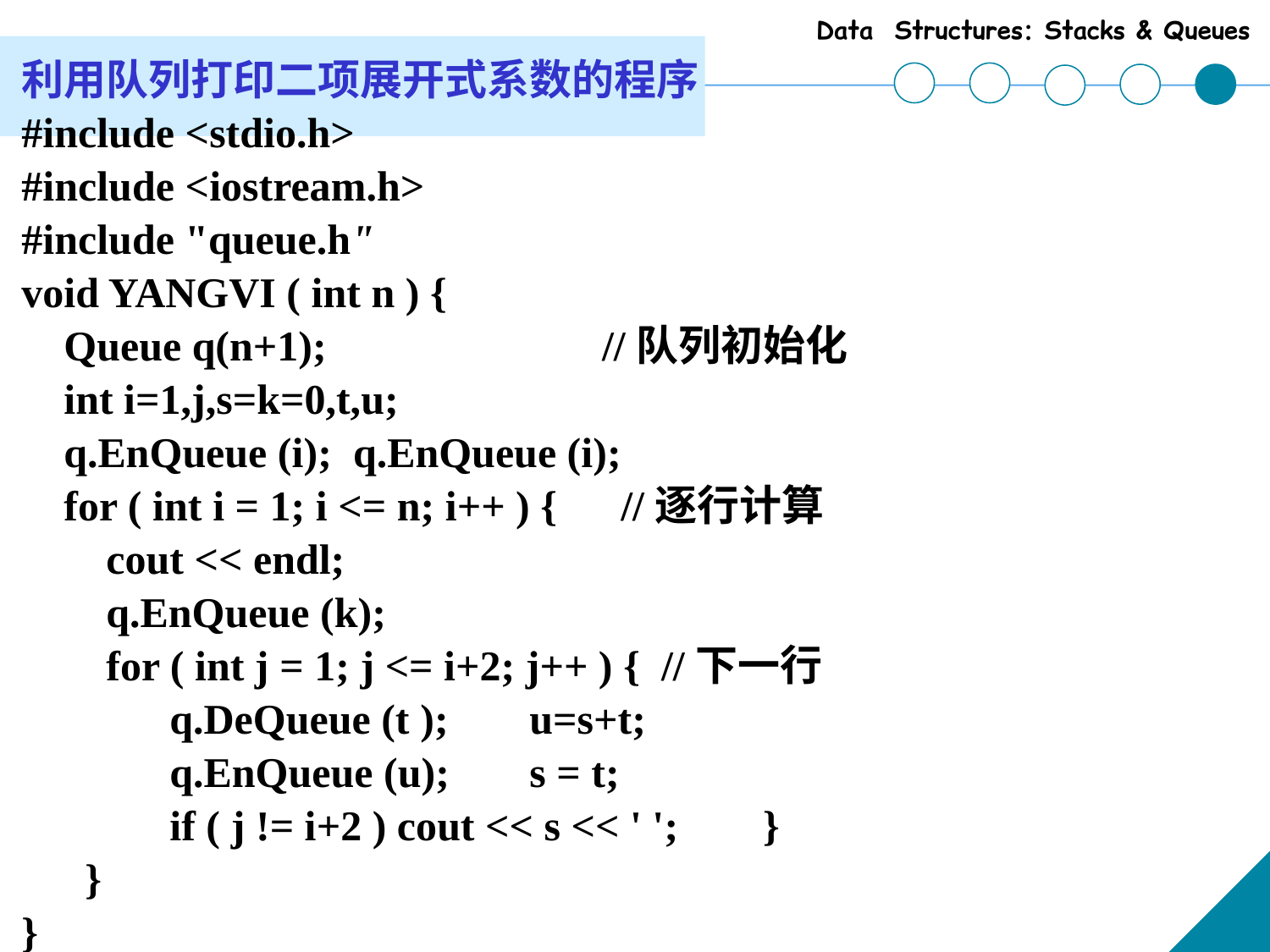

利用队列打印二项展开式系数的程序
#include <stdio.h>
#include <iostream.h>
#include "queue.h"
void YANGVI ( int n ) {
    Queue q(n+1);                          //队列初始化
    int i=1,j,s=k=0,t,u;
    q.EnQueue (i);  q.EnQueue (i);
    for ( int i = 1; i <= n; i++ ) {      //逐行计算
        cout << endl;
        q.EnQueue (k);
        for ( int j = 1; j <= i+2; j++ ) {  //下一行
              q.DeQueue (t );	u=s+t;
              q.EnQueue (u);	s = t;
              if ( j != i+2 ) cout << s << ' ';        }
      }
}